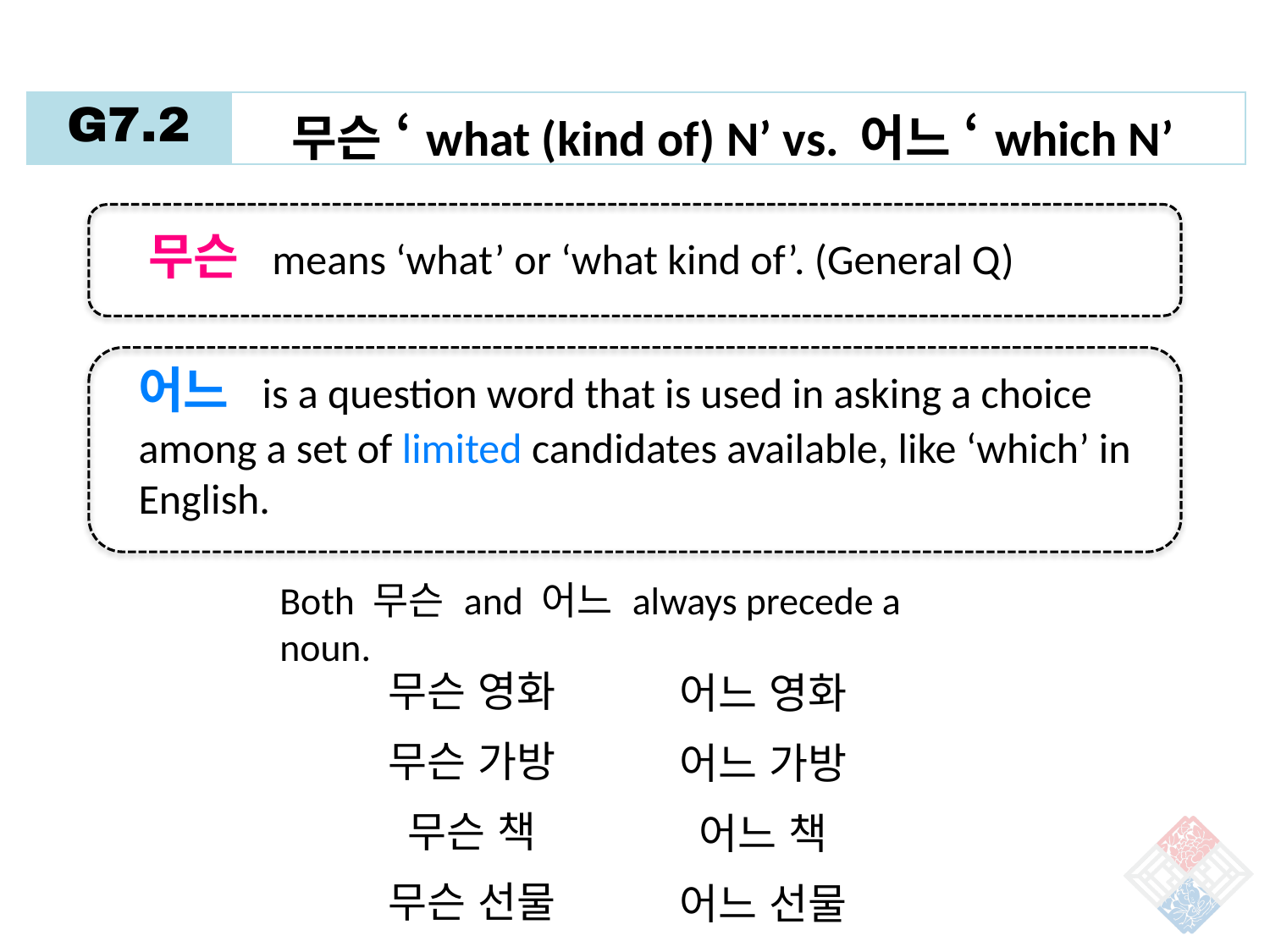

| G7.2 | 무슨 ‘what (kind of) N’ vs. 어느 ‘which N’ |
| --- | --- |

무슨 means ‘what’ or ‘what kind of’. (General Q)
어느 is a question word that is used in asking a choice among a set of limited candidates available, like ‘which’ in English.

Both 무슨 and 어느 always precede a noun.
무슨 영화
무슨 가방
무슨 책
무슨 선물
어느 영화
어느 가방
어느 책
어느 선물